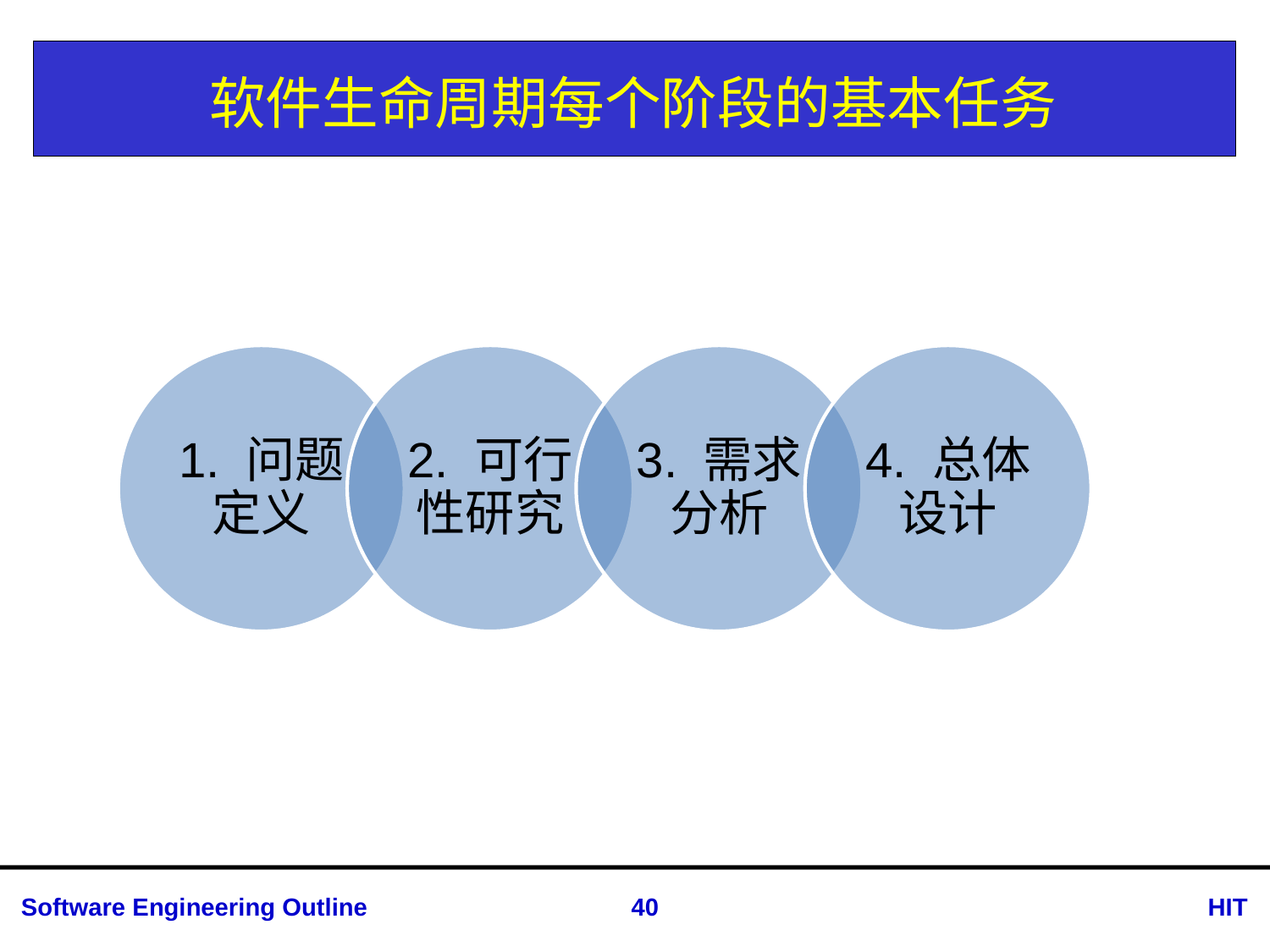

# 软件生命周期每个阶段的基本任务

1. 问题定义

2. 可行性研究

3. 需求分析

4. 总体设计